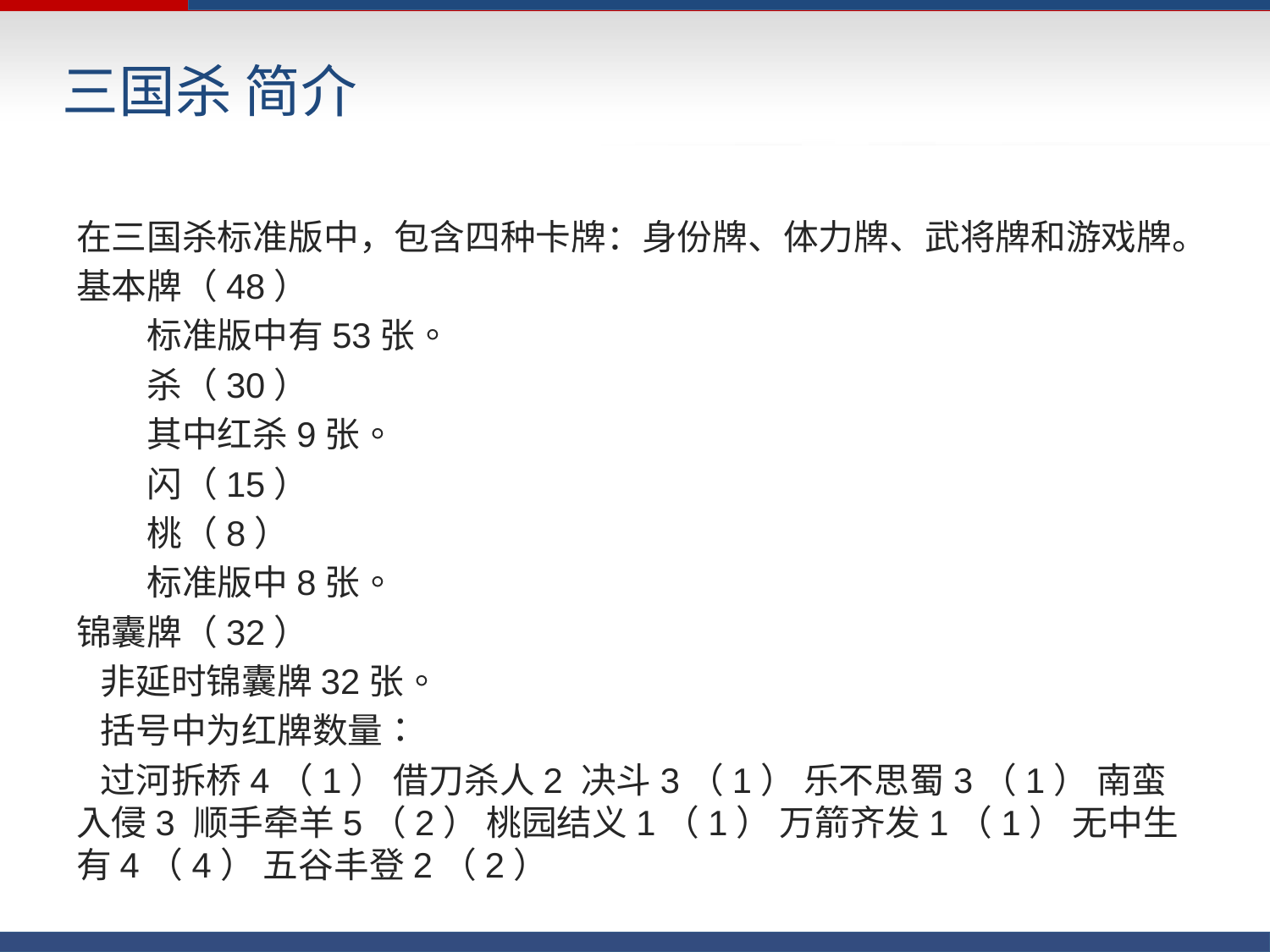

# 三国杀 简介
在三国杀标准版中，包含四种卡牌：身份牌、体力牌、武将牌和游戏牌。
基本牌（48）
　　标准版中有53张。
　　杀（30）
　　其中红杀9张。
　　闪（15）
　　桃（8）
　　标准版中8张。
锦囊牌（32）
  非延时锦囊牌32张。
  括号中为红牌数量：
  过河拆桥4（1） 借刀杀人2 决斗3（1） 乐不思蜀3（1） 南蛮入侵3 顺手牵羊5（2） 桃园结义1（1） 万箭齐发1（1） 无中生有4（4） 五谷丰登2（2）